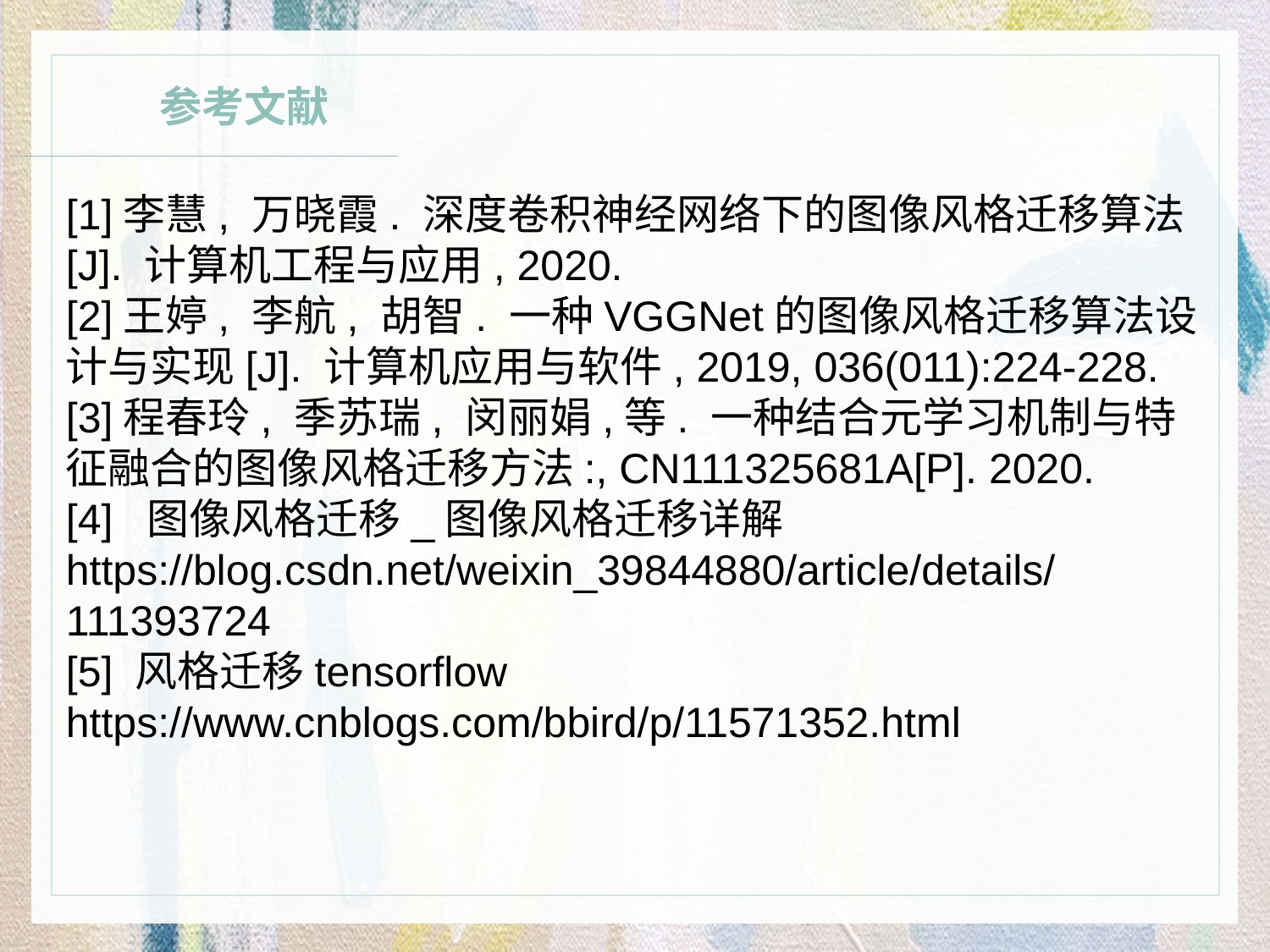

参考文献
[1]李慧, 万晓霞. 深度卷积神经网络下的图像风格迁移算法[J]. 计算机工程与应用, 2020.
[2]王婷, 李航, 胡智. 一种VGGNet的图像风格迁移算法设计与实现[J]. 计算机应用与软件, 2019, 036(011):224-228.
[3]程春玲, 季苏瑞, 闵丽娟,等. 一种结合元学习机制与特征融合的图像风格迁移方法:, CN111325681A[P]. 2020.
[4]  图像风格迁移_图像风格迁移详解
https://blog.csdn.net/weixin_39844880/article/details/111393724
[5] 风格迁移tensorflow
https://www.cnblogs.com/bbird/p/11571352.html